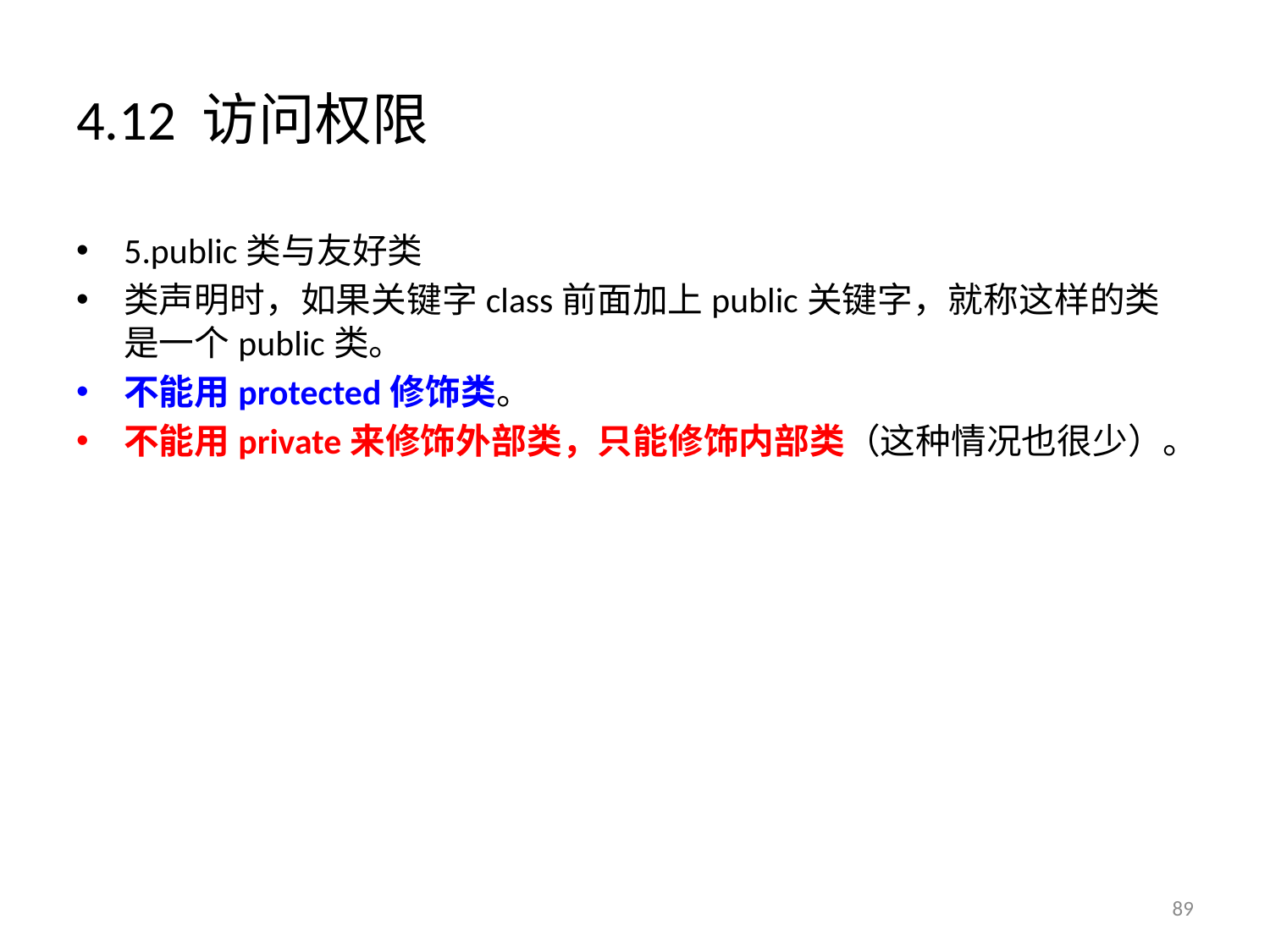

# 4.12 访问权限
5.public类与友好类
类声明时，如果关键字class前面加上public关键字，就称这样的类是一个public类。
不能用protected修饰类。
不能用private来修饰外部类，只能修饰内部类（这种情况也很少）。
89